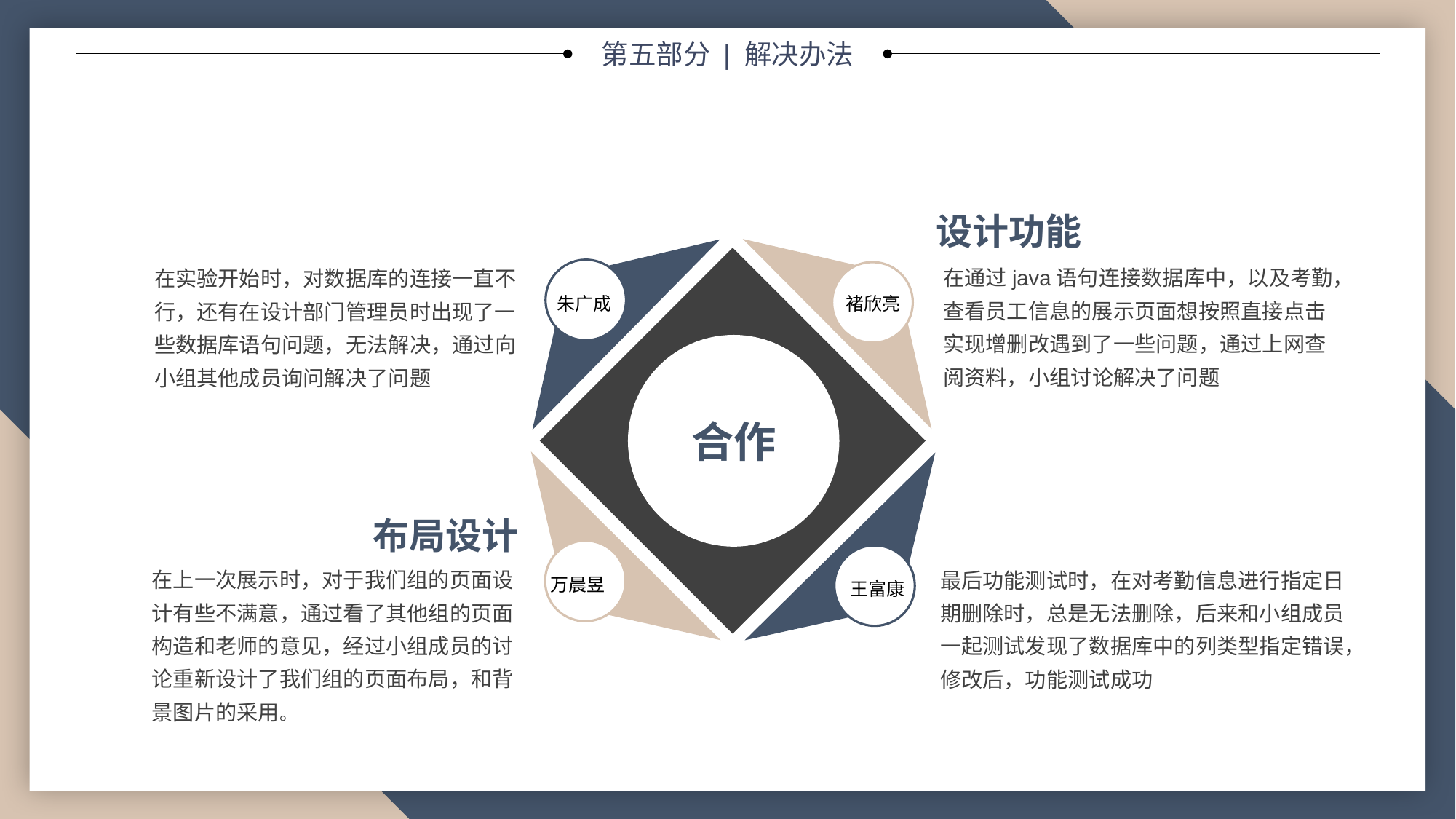

第五部分 | 解决办法
设计功能

在通过java语句连接数据库中，以及考勤，查看员工信息的展示页面想按照直接点击实现增删改遇到了一些问题，通过上网查阅资料，小组讨论解决了问题
在实验开始时，对数据库的连接一直不行，还有在设计部门管理员时出现了一些数据库语句问题，无法解决，通过向小组其他成员询问解决了问题

朱广成
褚欣亮
合作
布局设计

在上一次展示时，对于我们组的页面设计有些不满意，通过看了其他组的页面构造和老师的意见，经过小组成员的讨论重新设计了我们组的页面布局，和背景图片的采用。
最后功能测试时，在对考勤信息进行指定日期删除时，总是无法删除，后来和小组成员一起测试发现了数据库中的列类型指定错误，修改后，功能测试成功
万晨昱
王富康